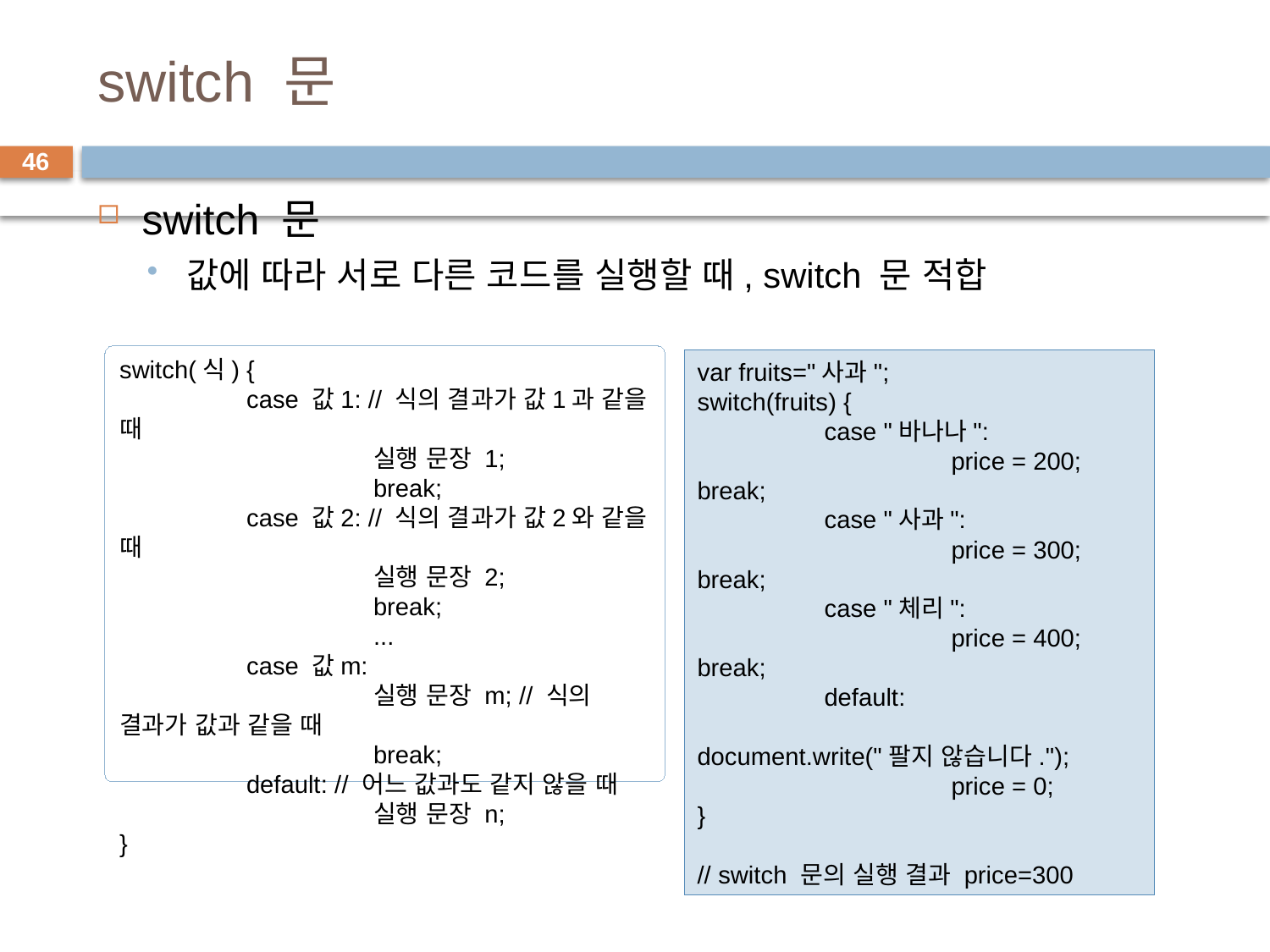

# switch 문
46
switch 문
값에 따라 서로 다른 코드를 실행할 때, switch 문 적합

switch(식) {
	case 값1: // 식의 결과가 값1과 같을 때
		실행 문장 1;
		break;
	case 값2: // 식의 결과가 값2와 같을 때
		실행 문장 2;
		break;
		...
	case 값m:
		실행 문장 m; // 식의 결과가 값과 같을 때
		break;
	default: // 어느 값과도 같지 않을 때
		실행 문장 n;
}
var fruits="사과";
switch(fruits) {
	case "바나나":
		price = 200; break;
	case "사과":
		price = 300; break;
	case "체리":
		price = 400; break;
	default:
		document.write("팔지 않습니다.");
		price = 0;
}

// switch 문의 실행 결과 price=300